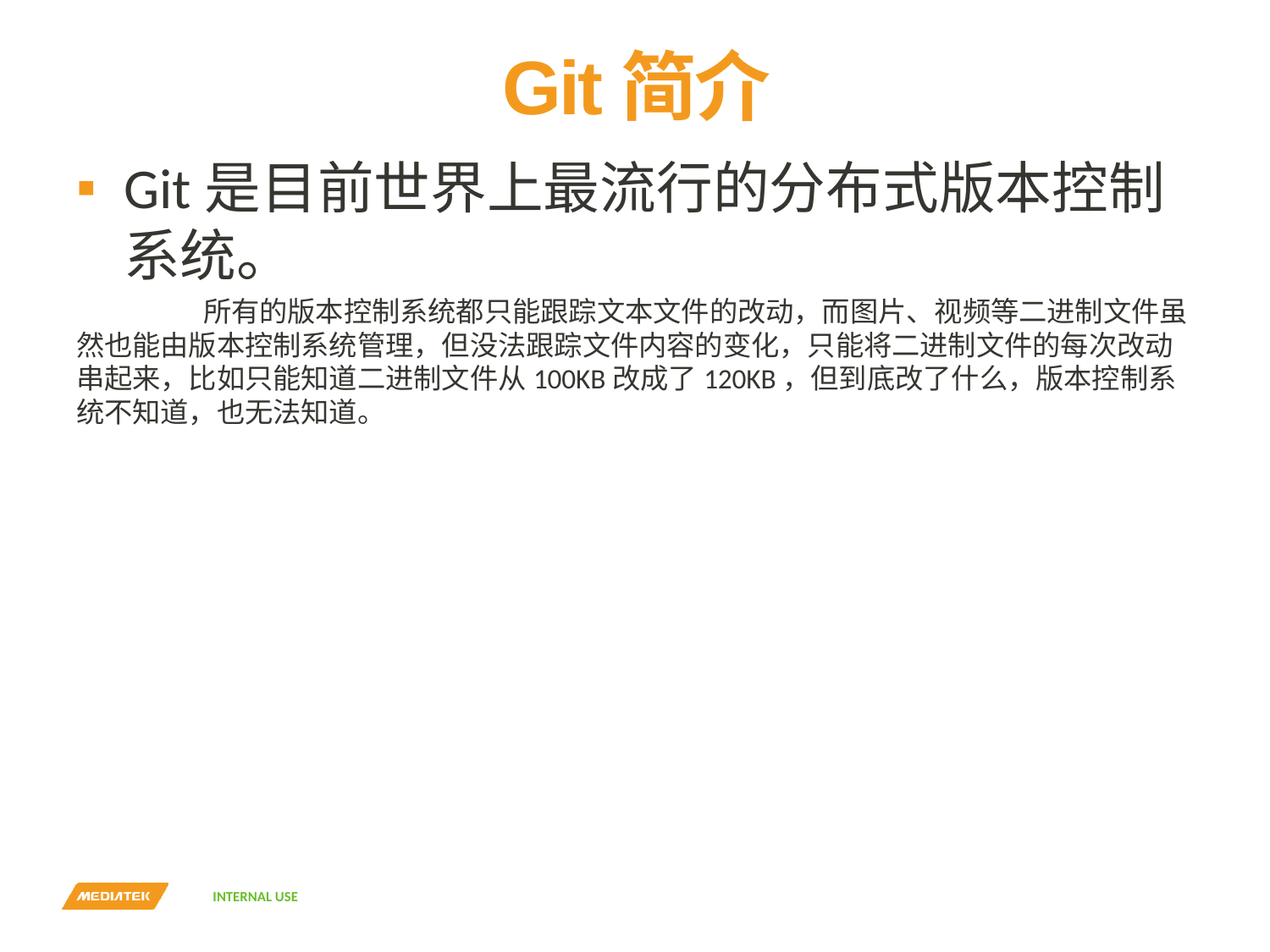

# Git简介
Git是目前世界上最流行的分布式版本控制系统。
	所有的版本控制系统都只能跟踪文本文件的改动，而图片、视频等二进制文件虽然也能由版本控制系统管理，但没法跟踪文件内容的变化，只能将二进制文件的每次改动串起来，比如只能知道二进制文件从100KB改成了120KB，但到底改了什么，版本控制系统不知道，也无法知道。